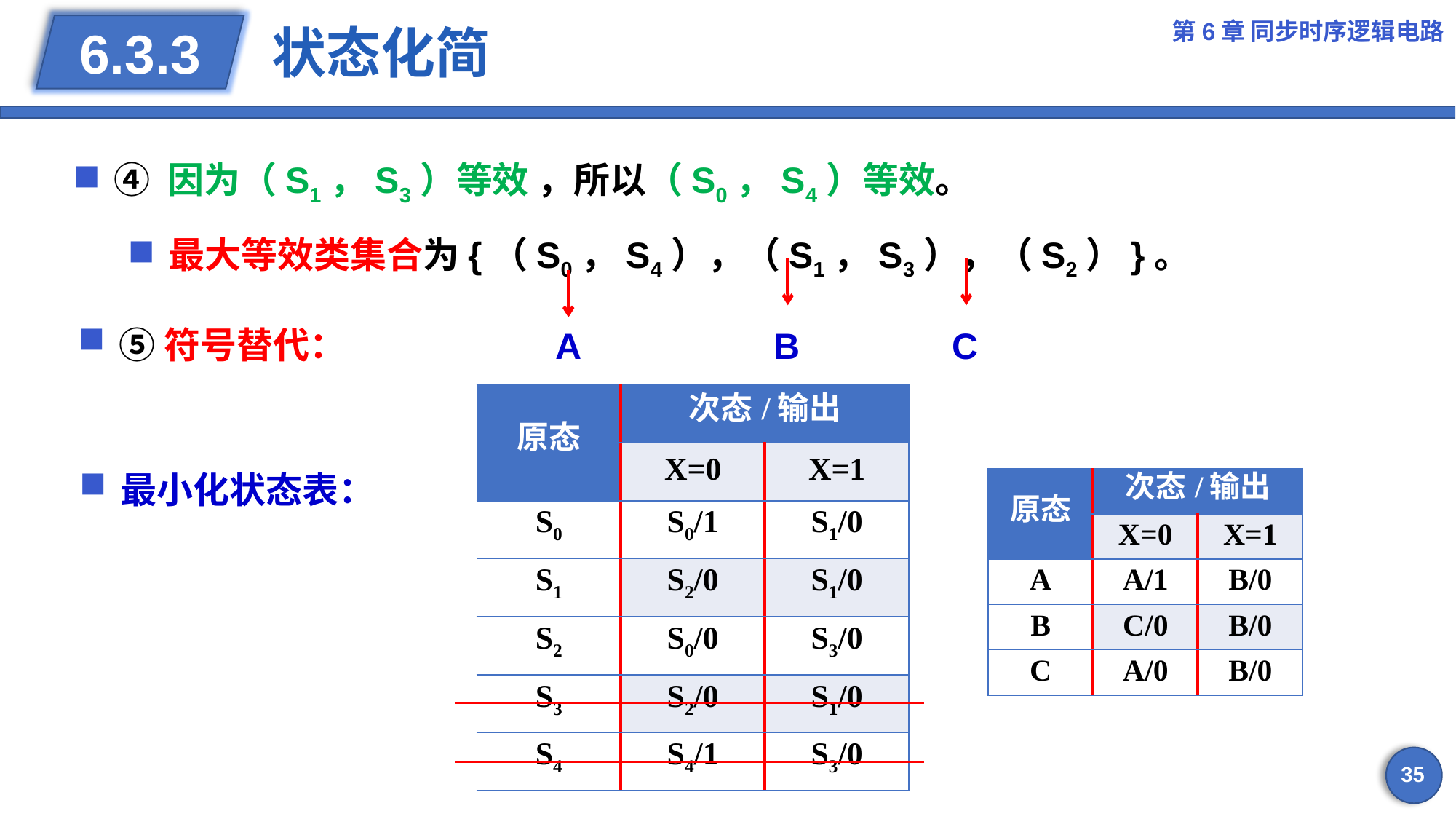

第6章 同步时序逻辑电路
# 状态化简
6.3.3
④ 因为（S1，S3）等效 ，所以（S0，S4）等效。
最大等效类集合为{（S0，S4），（S1，S3），（S2）}。
⑤符号替代：
B
A
C
| 原态 | 次态/输出 |  |
| --- | --- | --- |
|  | X=0 | X=1 |
| S0 | S0/1 | S1/0 |
| S1 | S2/0 | S1/0 |
| S2 | S0/0 | S3/0 |
| S3 | S2/0 | S1/0 |
| S4 | S4/1 | S3/0 |
最小化状态表：
| 原态 | 次态/输出 |  |
| --- | --- | --- |
|  | X=0 | X=1 |
| A | A/1 | B/0 |
| B | C/0 | B/0 |
| C | A/0 | B/0 |
35